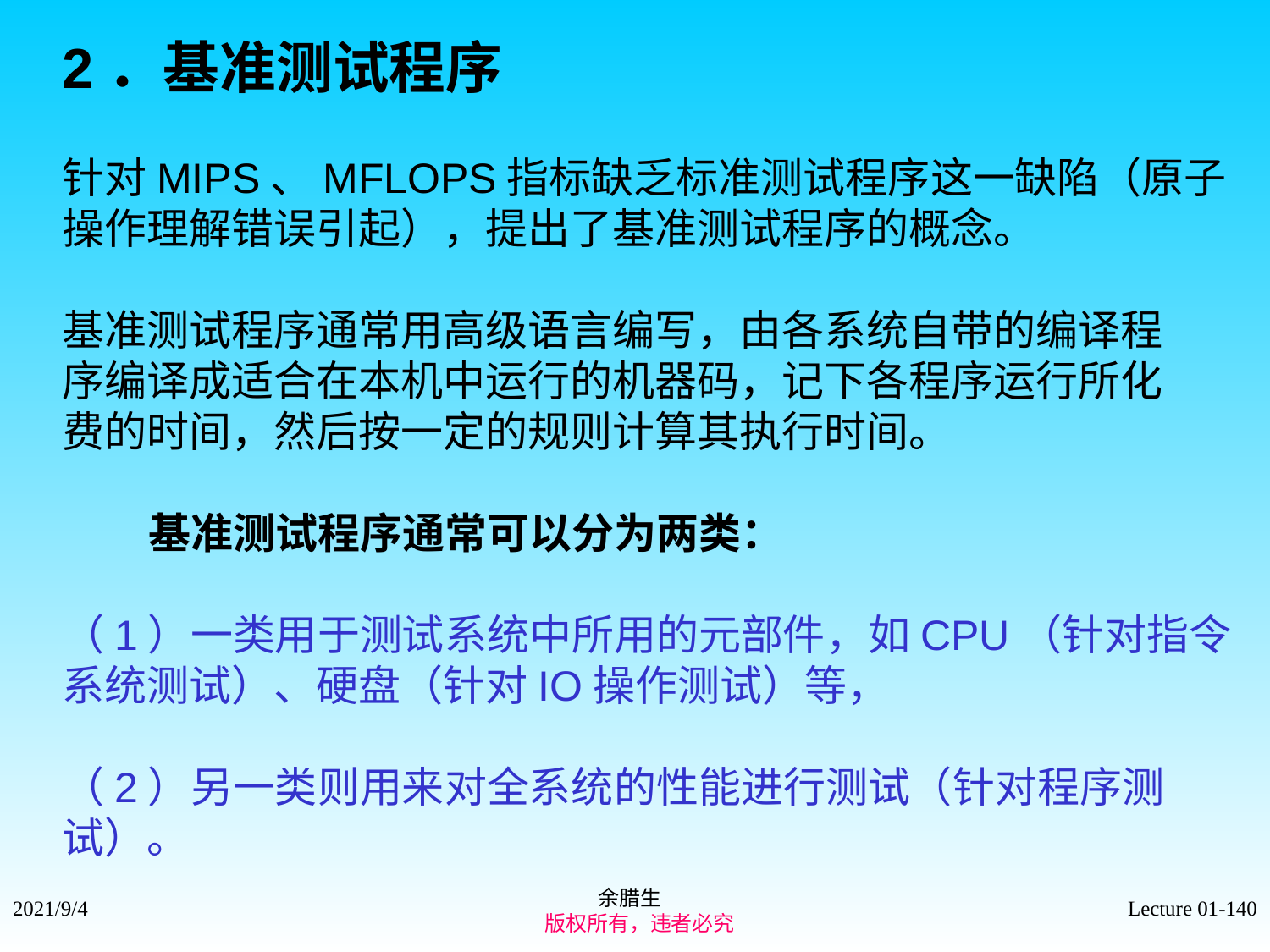

2．基准测试程序

针对MIPS、MFLOPS指标缺乏标准测试程序这一缺陷（原子
操作理解错误引起），提出了基准测试程序的概念。

基准测试程序通常用高级语言编写，由各系统自带的编译程
序编译成适合在本机中运行的机器码，记下各程序运行所化
费的时间，然后按一定的规则计算其执行时间。

        基准测试程序通常可以分为两类：

（1）一类用于测试系统中所用的元部件，如CPU（针对指令
系统测试）、硬盘（针对IO操作测试）等，

（2）另一类则用来对全系统的性能进行测试（针对程序测
试）。

余腊生
 版权所有，违者必究
2021/9/4
Lecture 01-140